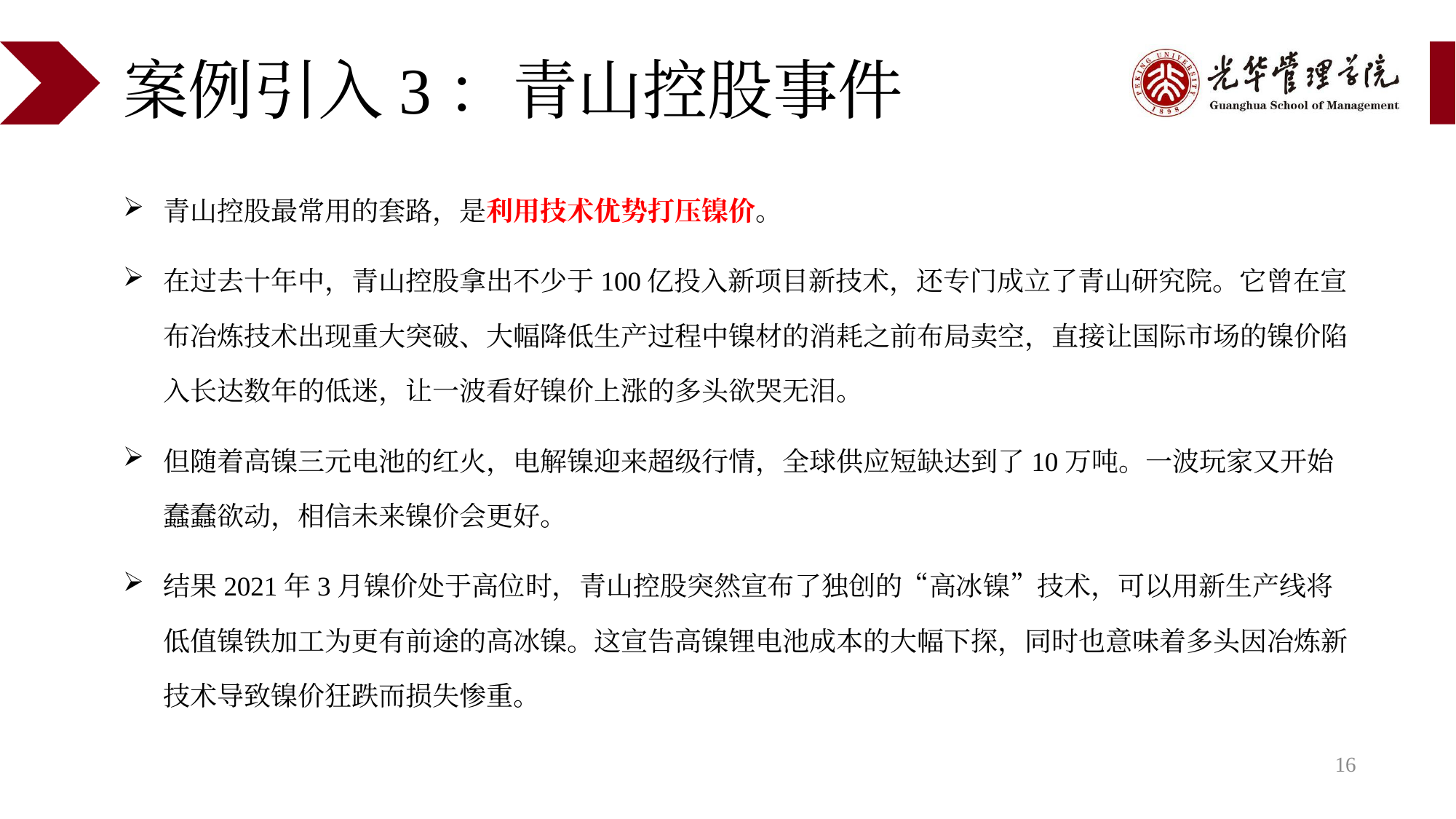

# 案例引入3：青山控股事件
青山控股最常用的套路，是利用技术优势打压镍价。
在过去十年中，青山控股拿出不少于100亿投入新项目新技术，还专门成立了青山研究院。它曾在宣布冶炼技术出现重大突破、大幅降低生产过程中镍材的消耗之前布局卖空，直接让国际市场的镍价陷入长达数年的低迷，让一波看好镍价上涨的多头欲哭无泪。
但随着高镍三元电池的红火，电解镍迎来超级行情，全球供应短缺达到了10万吨。一波玩家又开始蠢蠢欲动，相信未来镍价会更好。
结果2021年3月镍价处于高位时，青山控股突然宣布了独创的“高冰镍”技术，可以用新生产线将低值镍铁加工为更有前途的高冰镍。这宣告高镍锂电池成本的大幅下探，同时也意味着多头因冶炼新技术导致镍价狂跌而损失惨重。
16